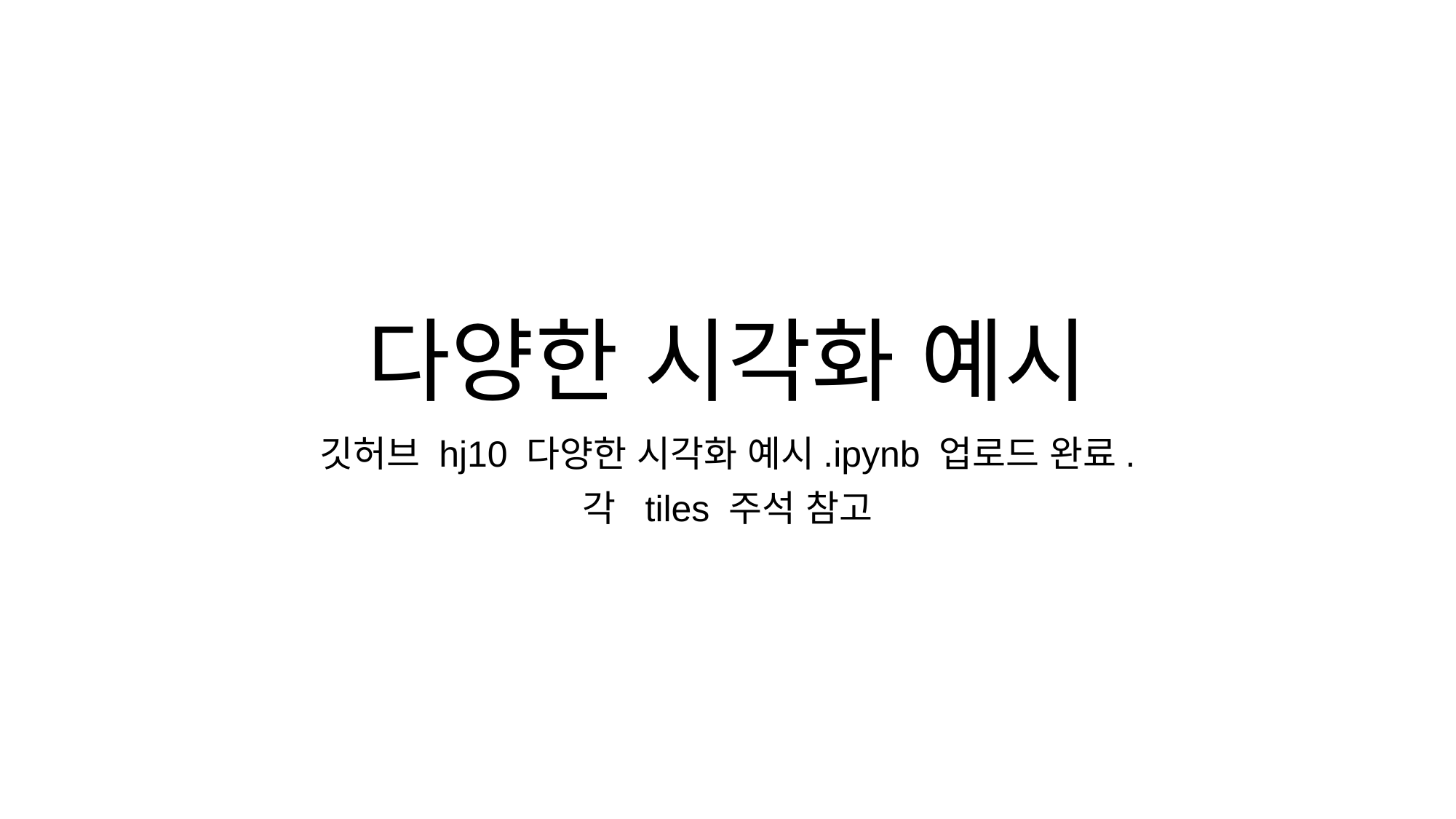

# 다양한 시각화 예시
깃허브 hj10 다양한 시각화 예시.ipynb 업로드 완료.
각  tiles 주석 참고